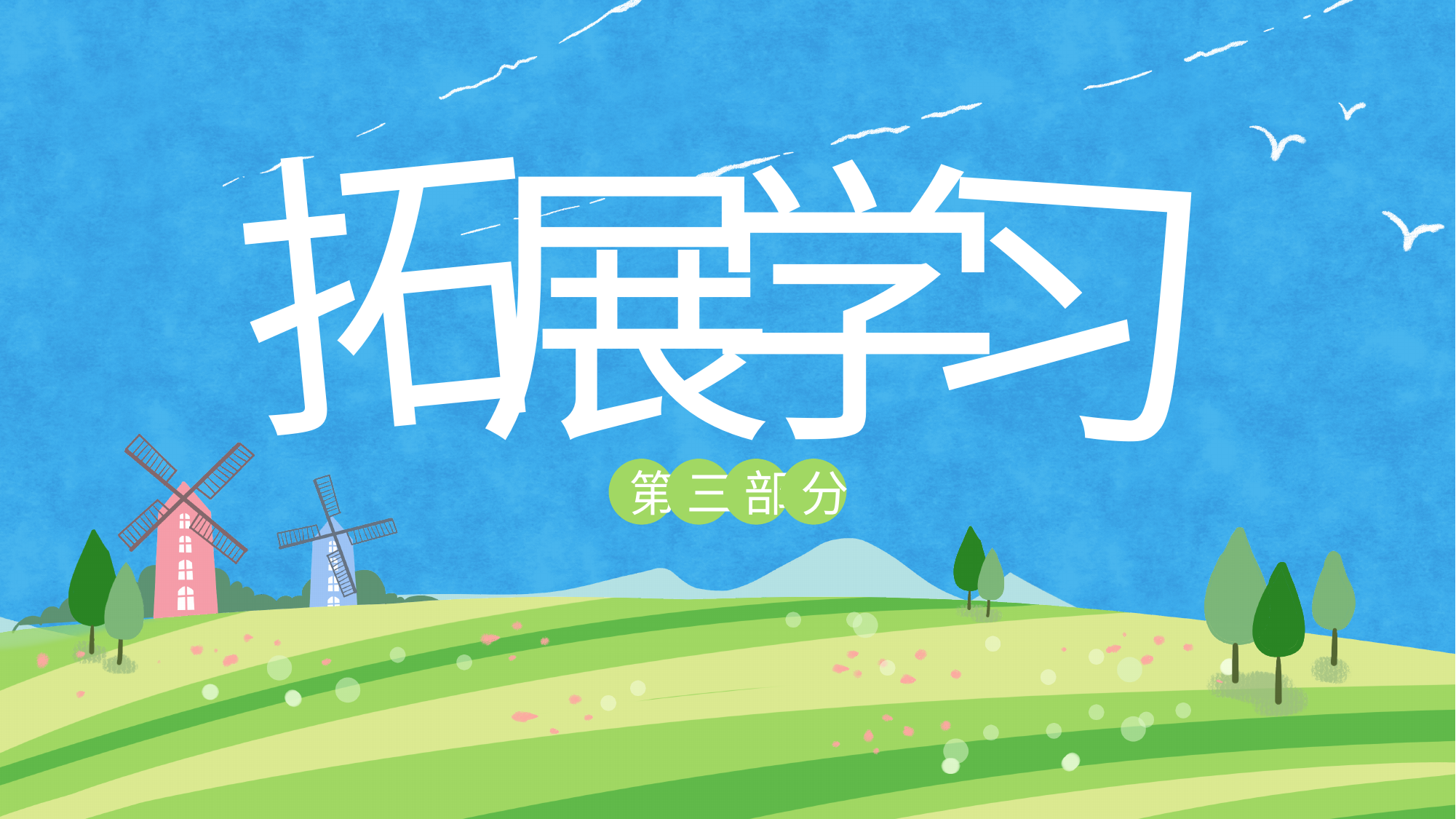

拓
展
学
习
第
三
部
分